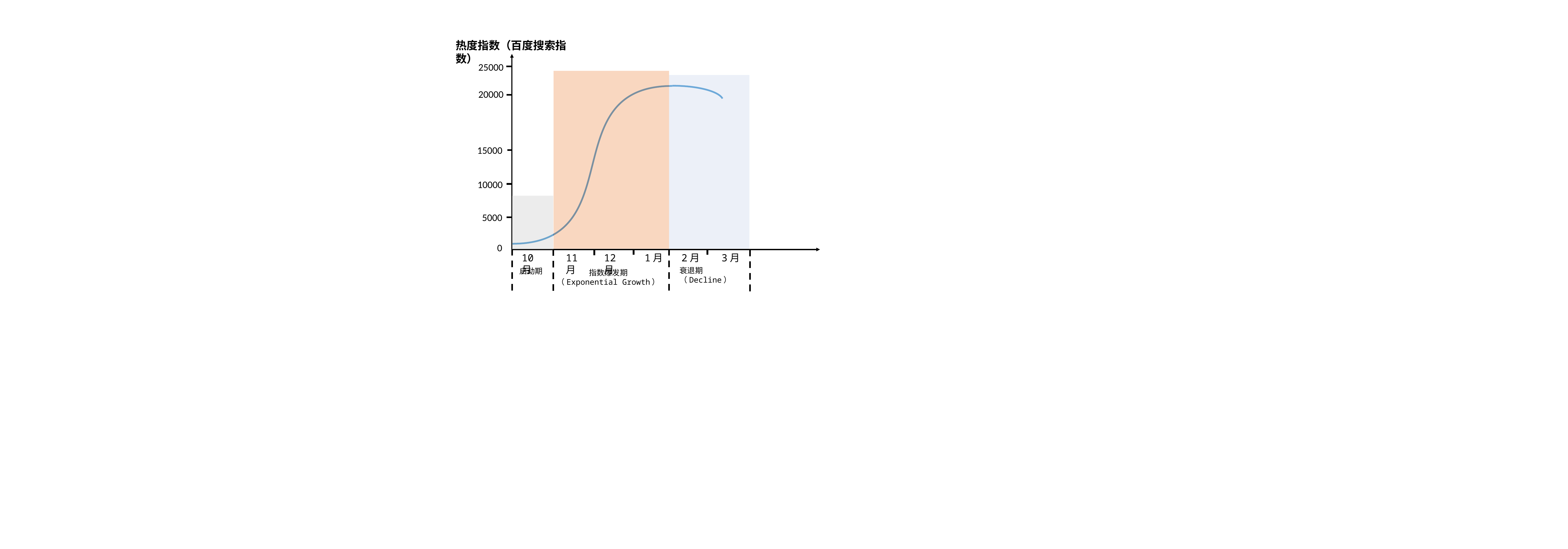

热度指数（百度搜索指数）
25000

20000
15000
10000

5000
0
10月
11月
12月
1月
2月
3月
衰退期（Decline）
启动期
指数爆发期
（Exponential Growth）